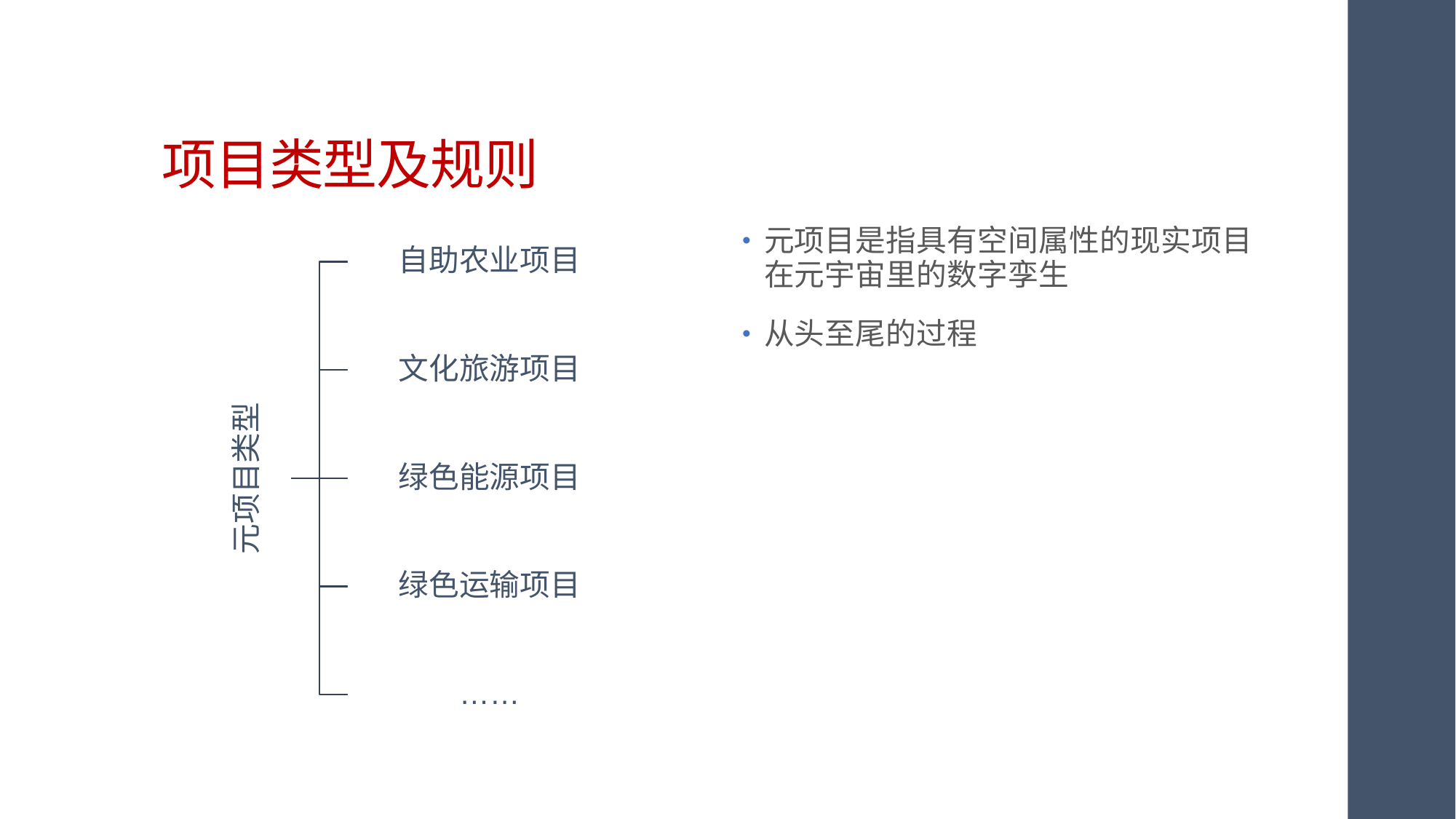

# 项目类型及规则

元项目类型
自助农业项目
文化旅游项目
绿色能源项目
绿色运输项目
……
元项目是指具有空间属性的现实项目在元宇宙里的数字孪生
从头至尾的过程